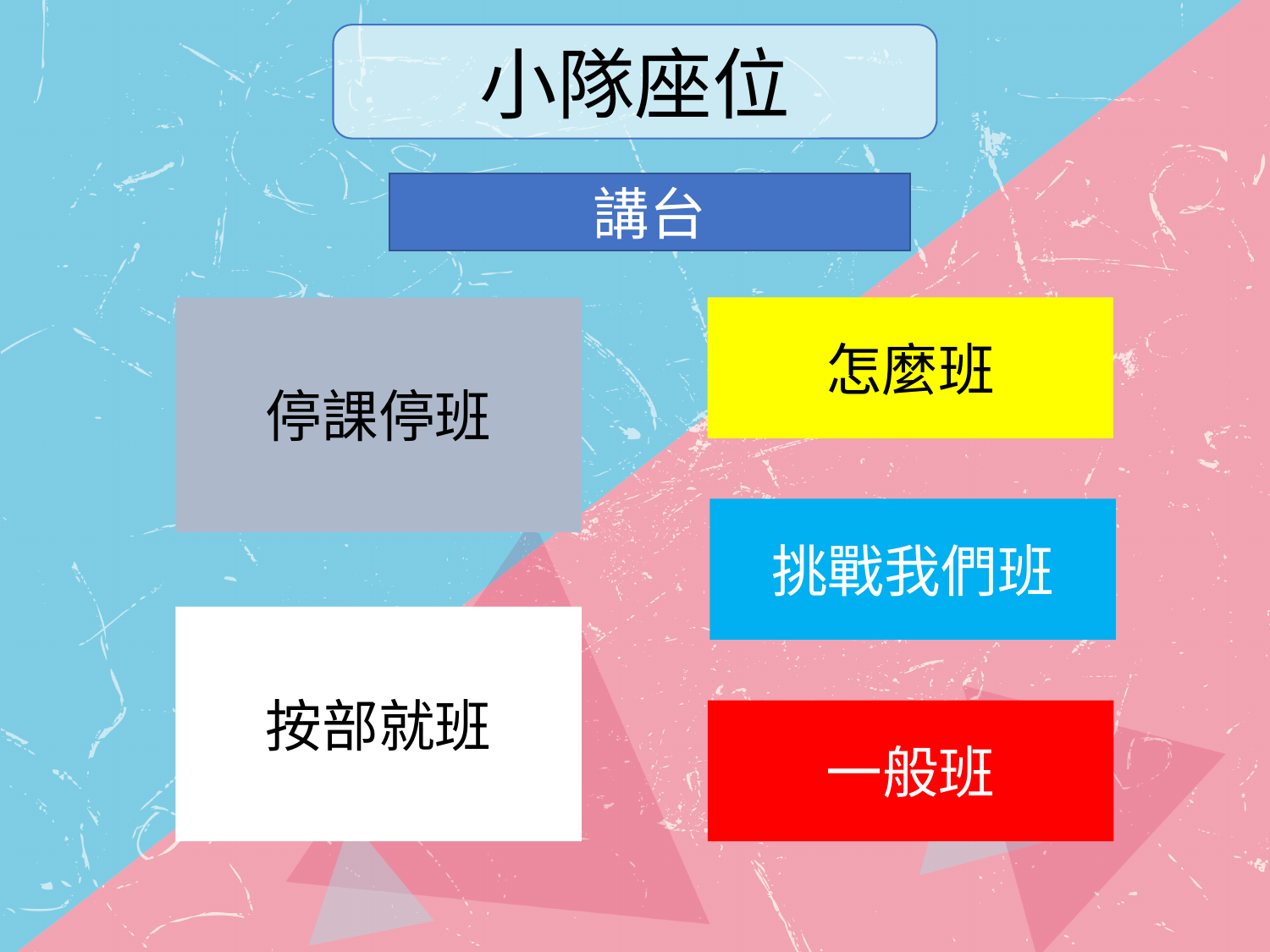

小隊座位
講台
怎麼班
停課停班
挑戰我們班
按部就班
一般班